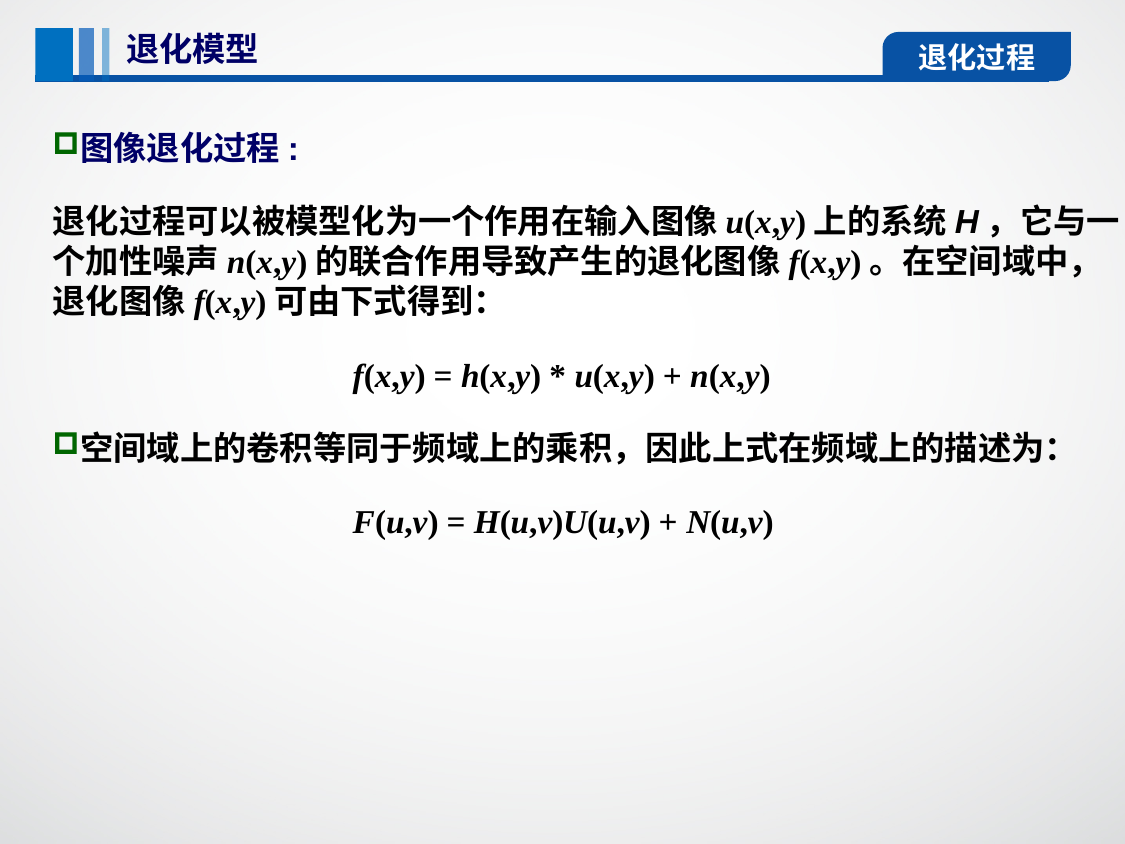

退化模型
退化过程
图像退化过程:
退化过程可以被模型化为一个作用在输入图像u(x,y)上的系统H，它与一个加性噪声n(x,y)的联合作用导致产生的退化图像f(x,y)。在空间域中，退化图像f(x,y)可由下式得到：
		f(x,y) = h(x,y) * u(x,y) + n(x,y)
空间域上的卷积等同于频域上的乘积，因此上式在频域上的描述为：
                  	F(u,v) = H(u,v)U(u,v) + N(u,v)

34